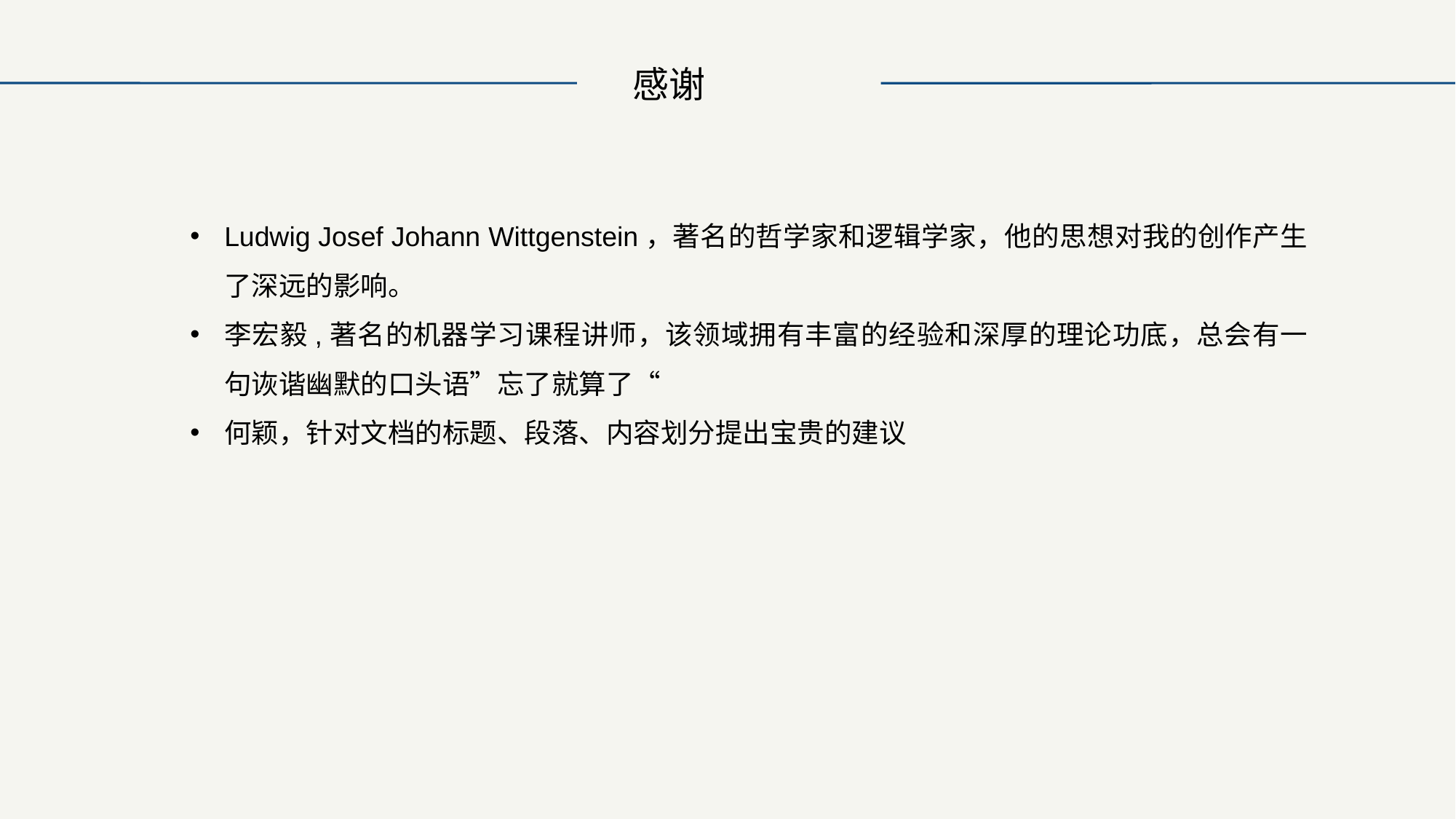

感谢
Ludwig Josef Johann Wittgenstein，著名的哲学家和逻辑学家，他的思想对我的创作产生了深远的影响。
李宏毅,著名的机器学习课程讲师，该领域拥有丰富的经验和深厚的理论功底，总会有一句诙谐幽默的口头语”忘了就算了“
何颖，针对文档的标题、段落、内容划分提出宝贵的建议